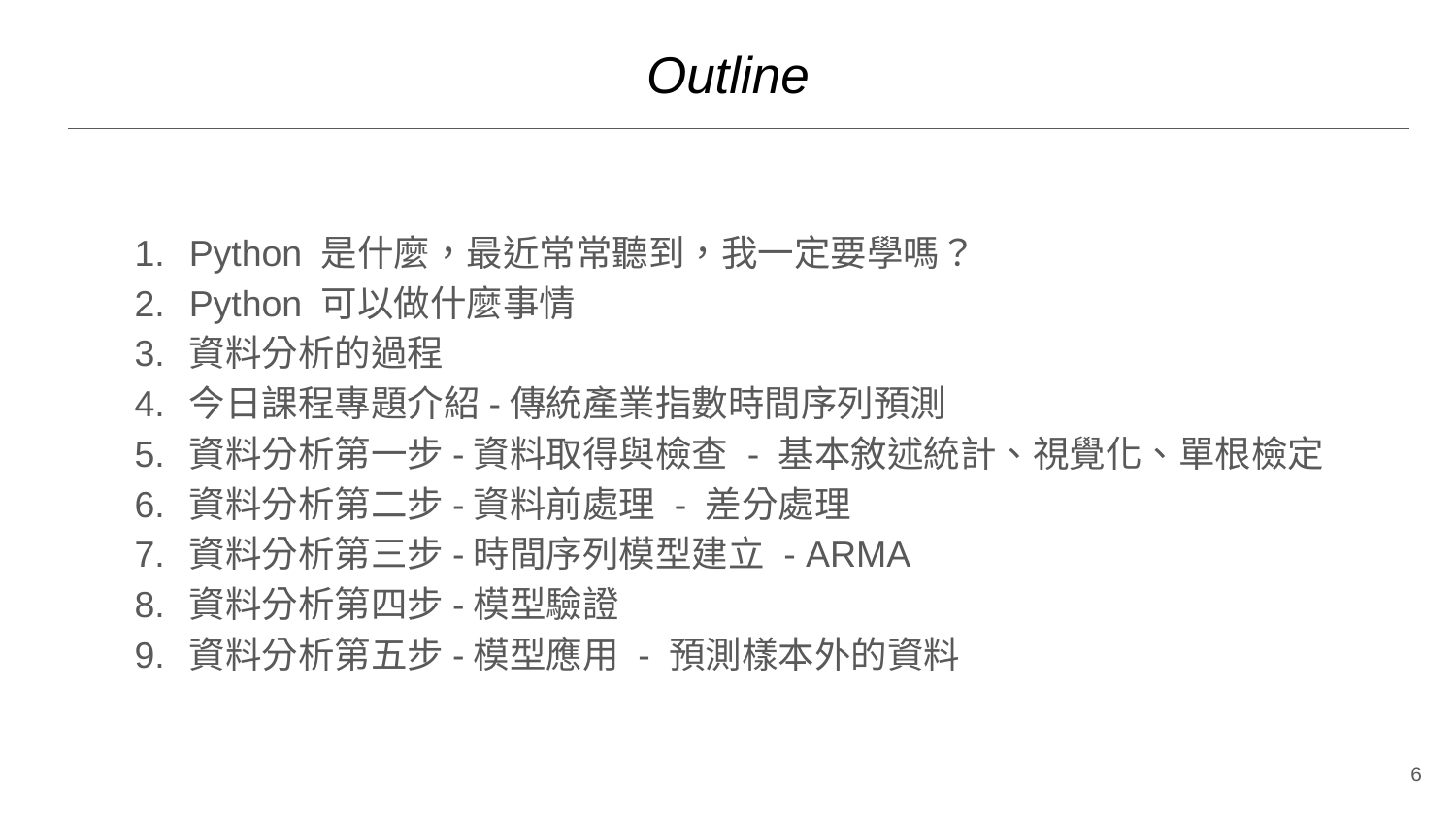

# Outline
Python 是什麼，最近常常聽到，我一定要學嗎？
Python 可以做什麼事情
資料分析的過程
今日課程專題介紹-傳統產業指數時間序列預測
資料分析第一步-資料取得與檢查 - 基本敘述統計、視覺化、單根檢定
資料分析第二步-資料前處理 - 差分處理
資料分析第三步-時間序列模型建立 - ARMA
資料分析第四步-模型驗證
資料分析第五步-模型應用 - 預測樣本外的資料
6